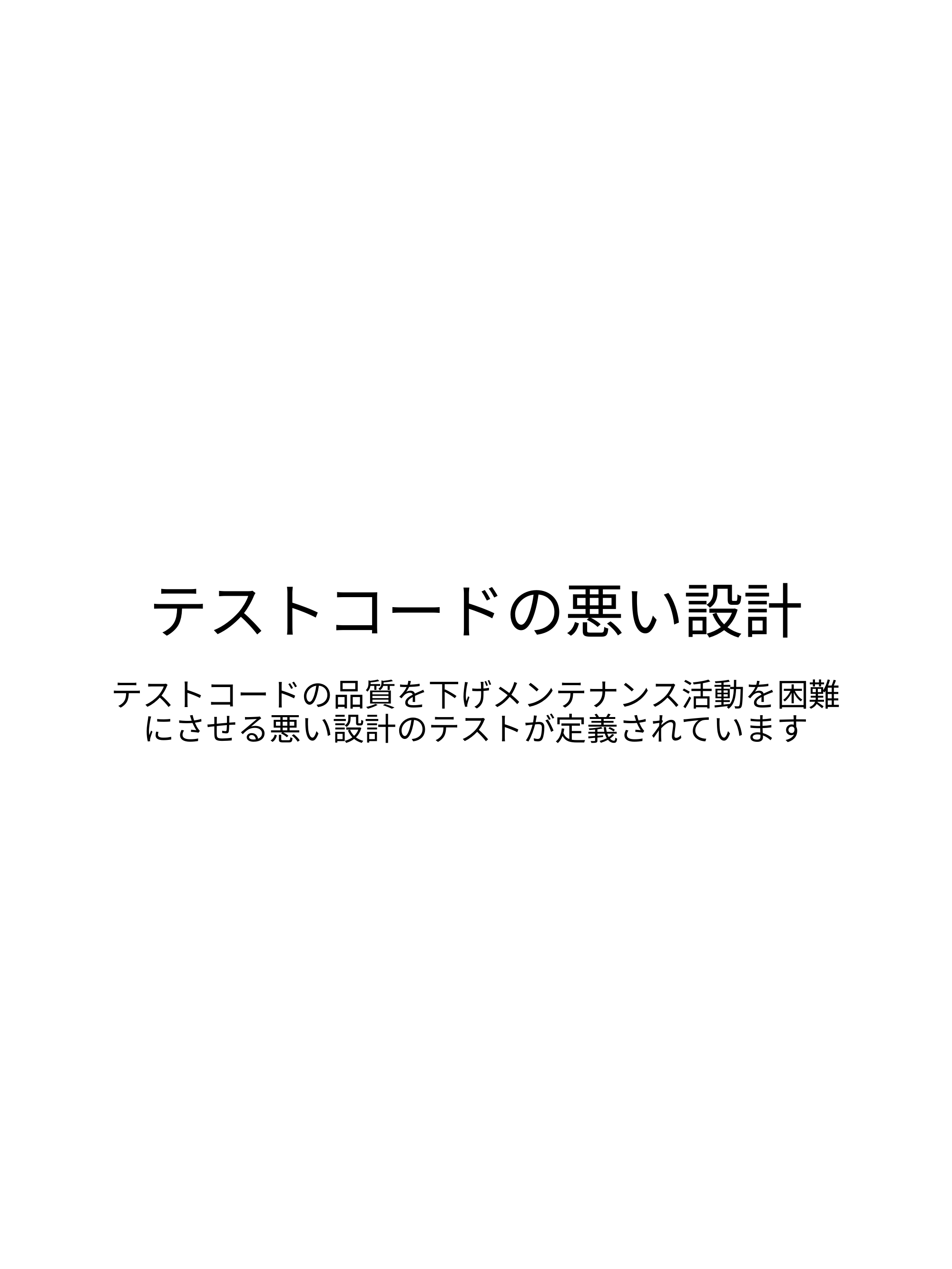

# テストコードの悪い設計
テストコードの品質を下げメンテナンス活動を困難にさせる悪い設計のテストが定義されています